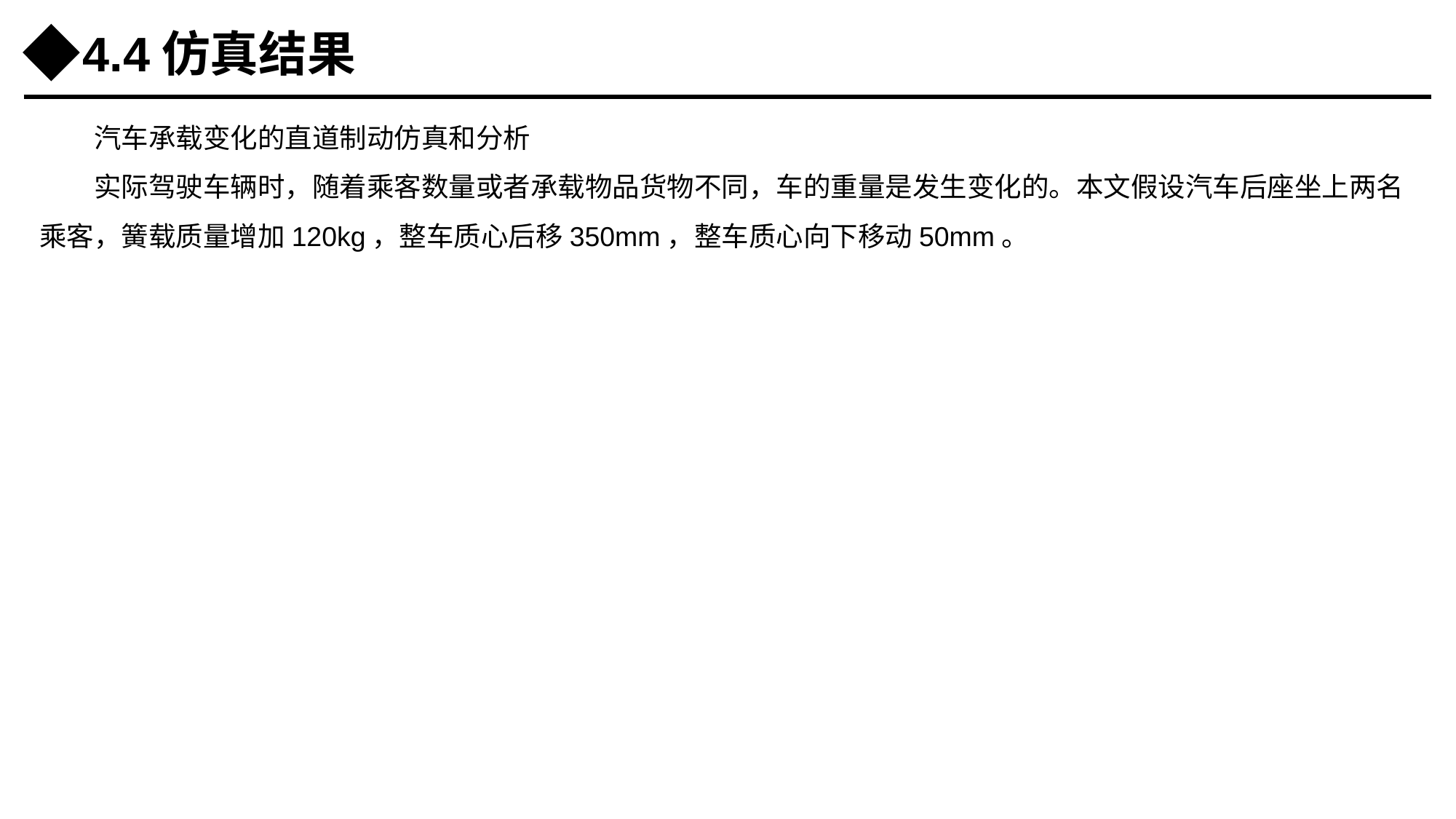

4.4仿真结果

汽车承载变化的直道制动仿真和分析
实际驾驶车辆时，随着乘客数量或者承载物品货物不同，车的重量是发生变化的。本文假设汽车后座坐上两名乘客，簧载质量增加120kg，整车质心后移350mm，整车质心向下移动50mm。